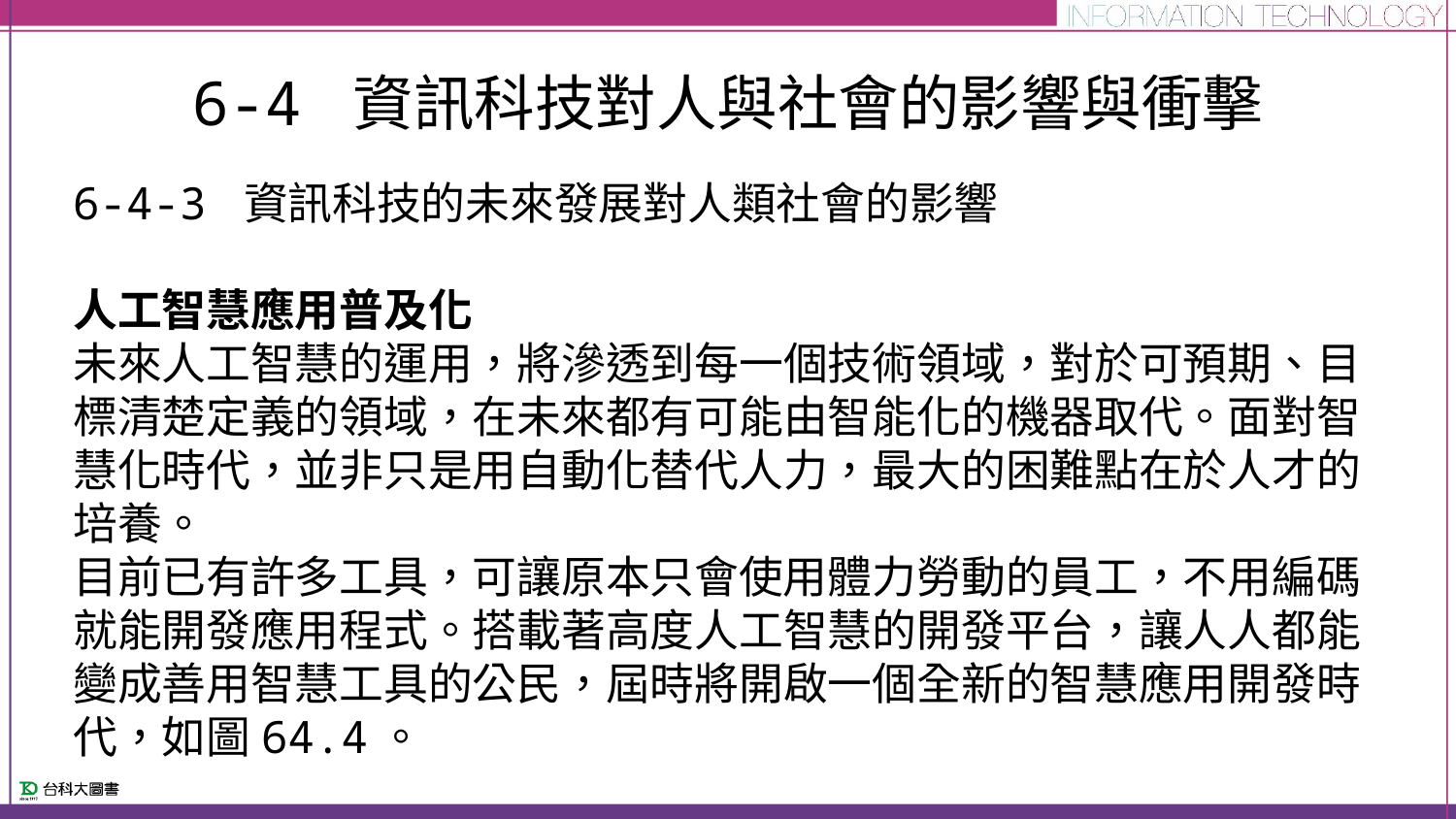

# 6-4 資訊科技對人與社會的影響與衝擊
6-4-3 資訊科技的未來發展對人類社會的影響

人工智慧應用普及化
未來人工智慧的運用，將滲透到每一個技術領域，對於可預期、目標清楚定義的領域，在未來都有可能由智能化的機器取代。面對智慧化時代，並非只是用自動化替代人力，最大的困難點在於人才的培養。
目前已有許多工具，可讓原本只會使用體力勞動的員工，不用編碼就能開發應用程式。搭載著高度人工智慧的開發平台，讓人人都能變成善用智慧工具的公民，屆時將開啟一個全新的智慧應用開發時代，如圖64.4。